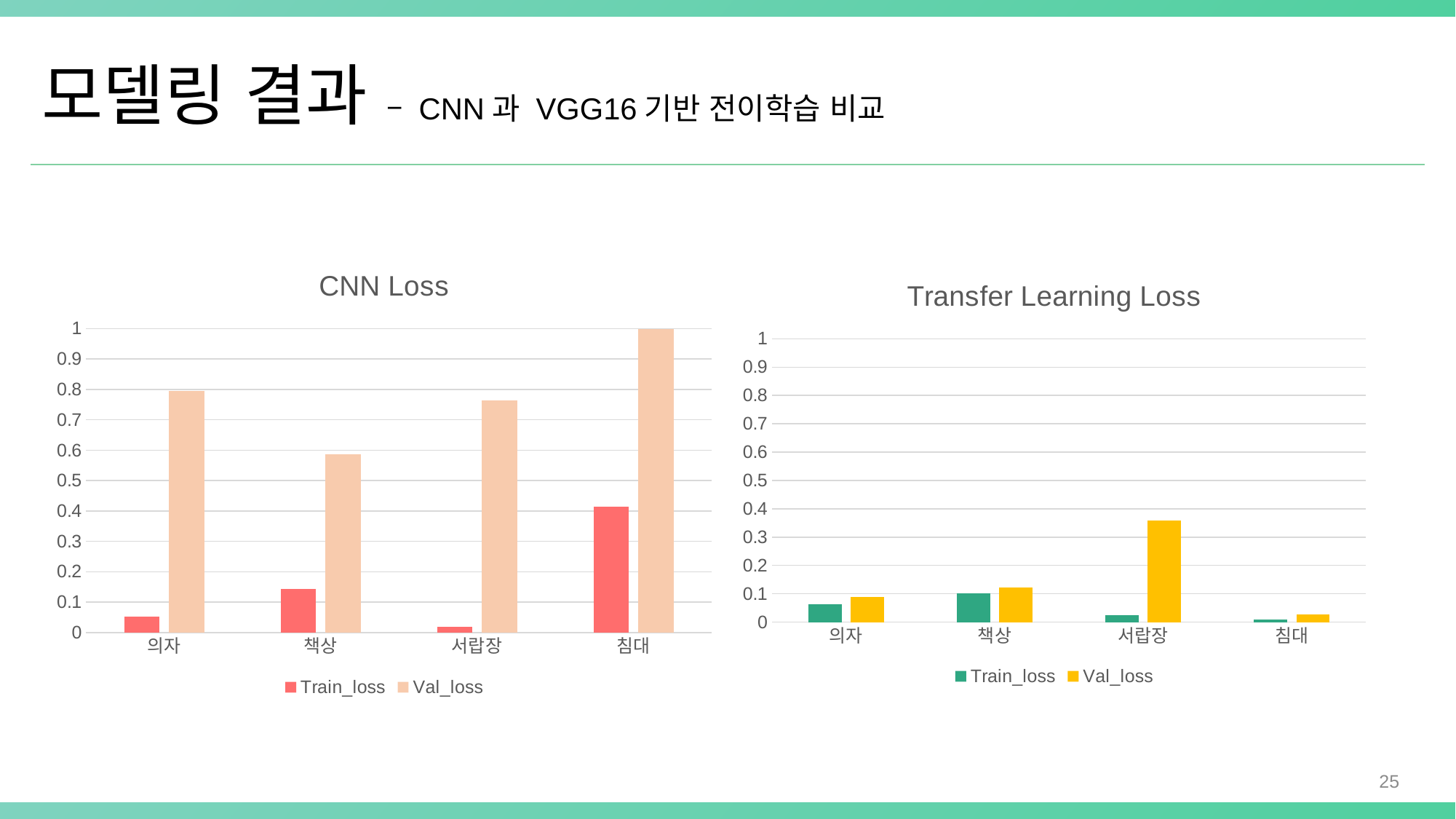

# 모델링 결과 – CNN과 VGG16기반 전이학습 비교

### Chart: CNN Loss

| Category | Train_loss | Val_loss |
|---|---|---|
| 의자 | 0.0528 | 0.7943 |
| 책상 | 0.1444 | 0.586 |
| 서랍장 | 0.0182 | 0.7646 |
| 침대 | 0.4145 | 1.0744 |

### Chart: Transfer Learning Loss

| Category | Train_loss | Val_loss |
|---|---|---|
| 의자 | 0.0629 | 0.0877 |
| 책상 | 0.1014 | 0.1218 |
| 서랍장 | 0.0247 | 0.3588 |
| 침대 | 0.0085 | 0.0274 |
25